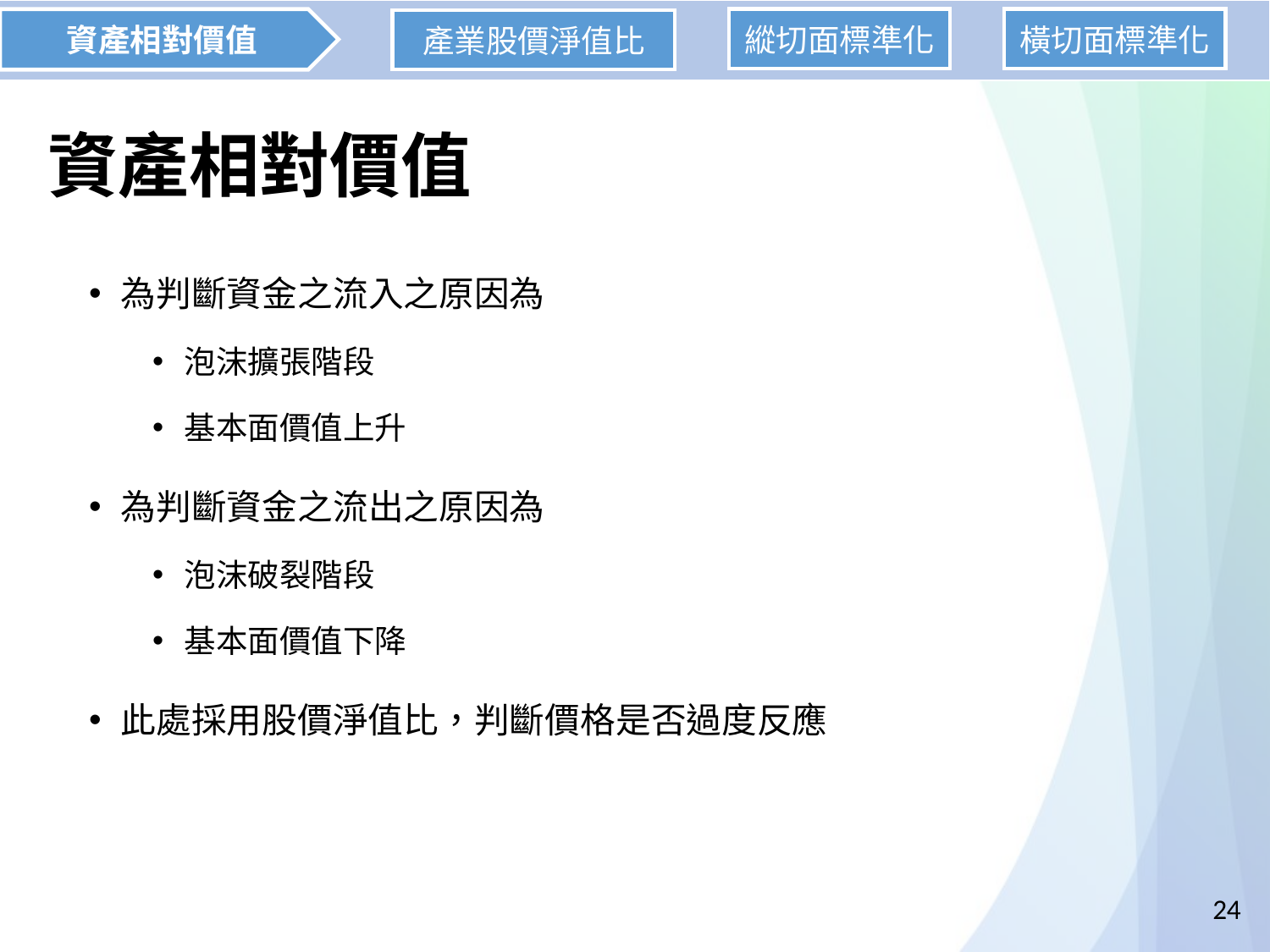

資產相對價值
縱切面標準化
橫切面標準化
產業股價淨值比
# 資產相對價值
為判斷資金之流入之原因為
泡沫擴張階段
基本面價值上升
為判斷資金之流出之原因為
泡沫破裂階段
基本面價值下降
此處採用股價淨值比，判斷價格是否過度反應

24